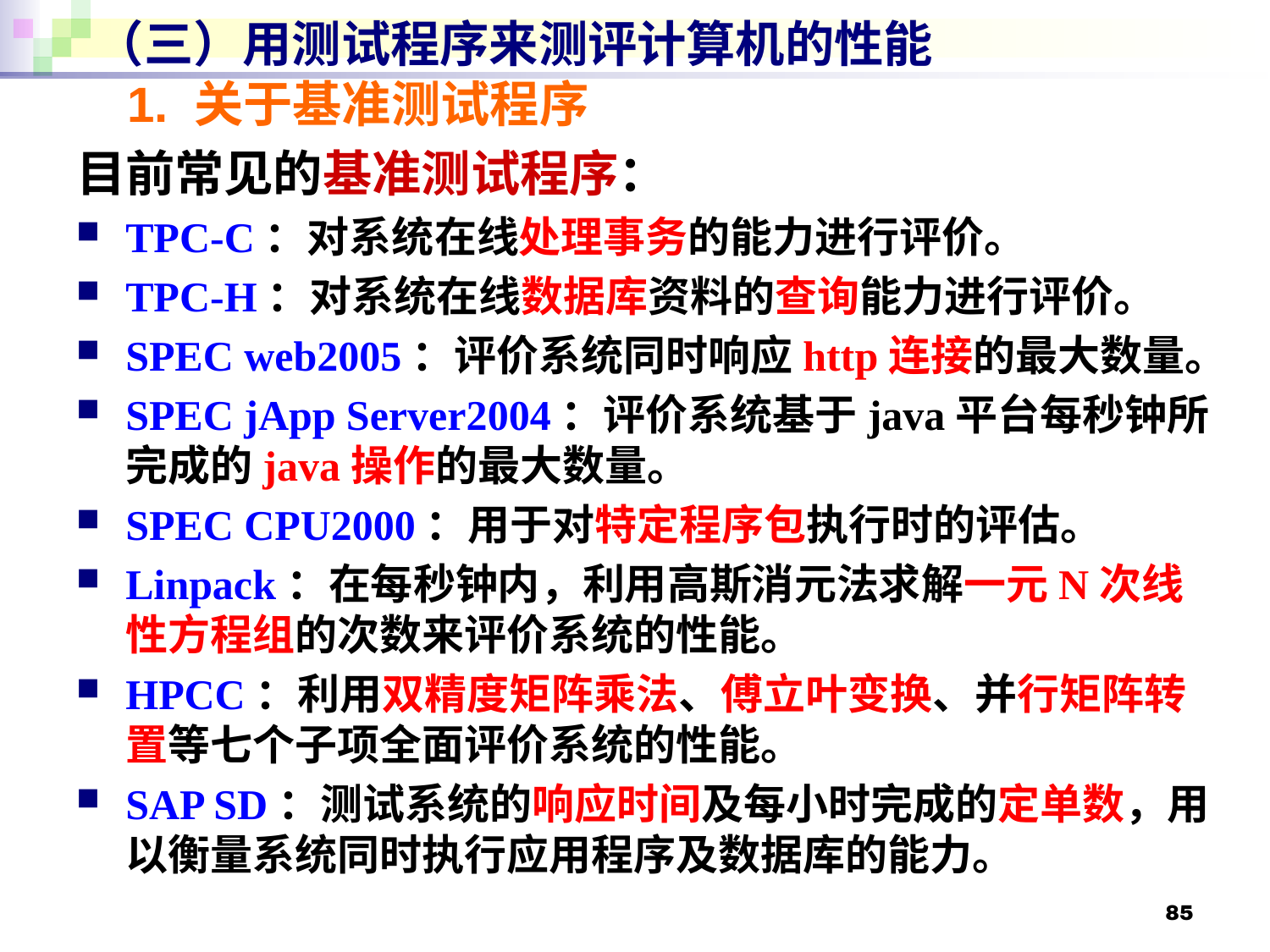

# （三）用测试程序来测评计算机的性能
1. 关于基准测试程序
目前常见的基准测试程序：
TPC-C：对系统在线处理事务的能力进行评价。
TPC-H：对系统在线数据库资料的查询能力进行评价。
SPEC web2005：评价系统同时响应http连接的最大数量。
SPEC jApp Server2004：评价系统基于java平台每秒钟所完成的java操作的最大数量。
SPEC CPU2000：用于对特定程序包执行时的评估。
Linpack：在每秒钟内，利用高斯消元法求解一元N次线性方程组的次数来评价系统的性能。
HPCC：利用双精度矩阵乘法、傅立叶变换、并行矩阵转置等七个子项全面评价系统的性能。
SAP SD：测试系统的响应时间及每小时完成的定单数，用以衡量系统同时执行应用程序及数据库的能力。
85